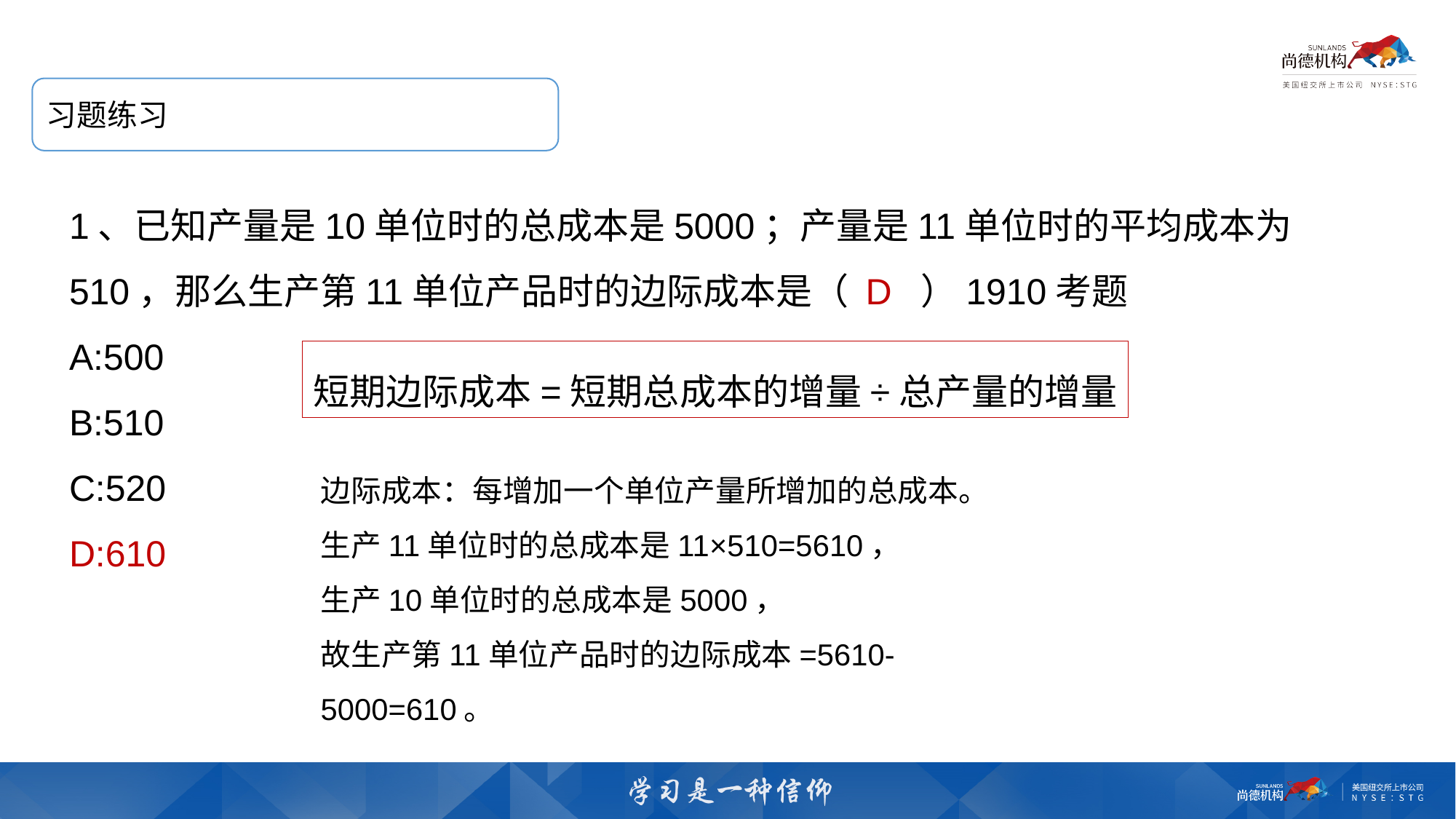

习题练习
1、已知产量是10单位时的总成本是5000；产量是11单位时的平均成本为510，那么生产第11单位产品时的边际成本是（ D  ）1910考题
A:500
B:510
C:520
D:610
短期边际成本=短期总成本的增量÷总产量的增量
边际成本：每增加一个单位产量所增加的总成本。
生产11单位时的总成本是11×510=5610，
生产10单位时的总成本是5000，
故生产第11单位产品时的边际成本=5610-5000=610。